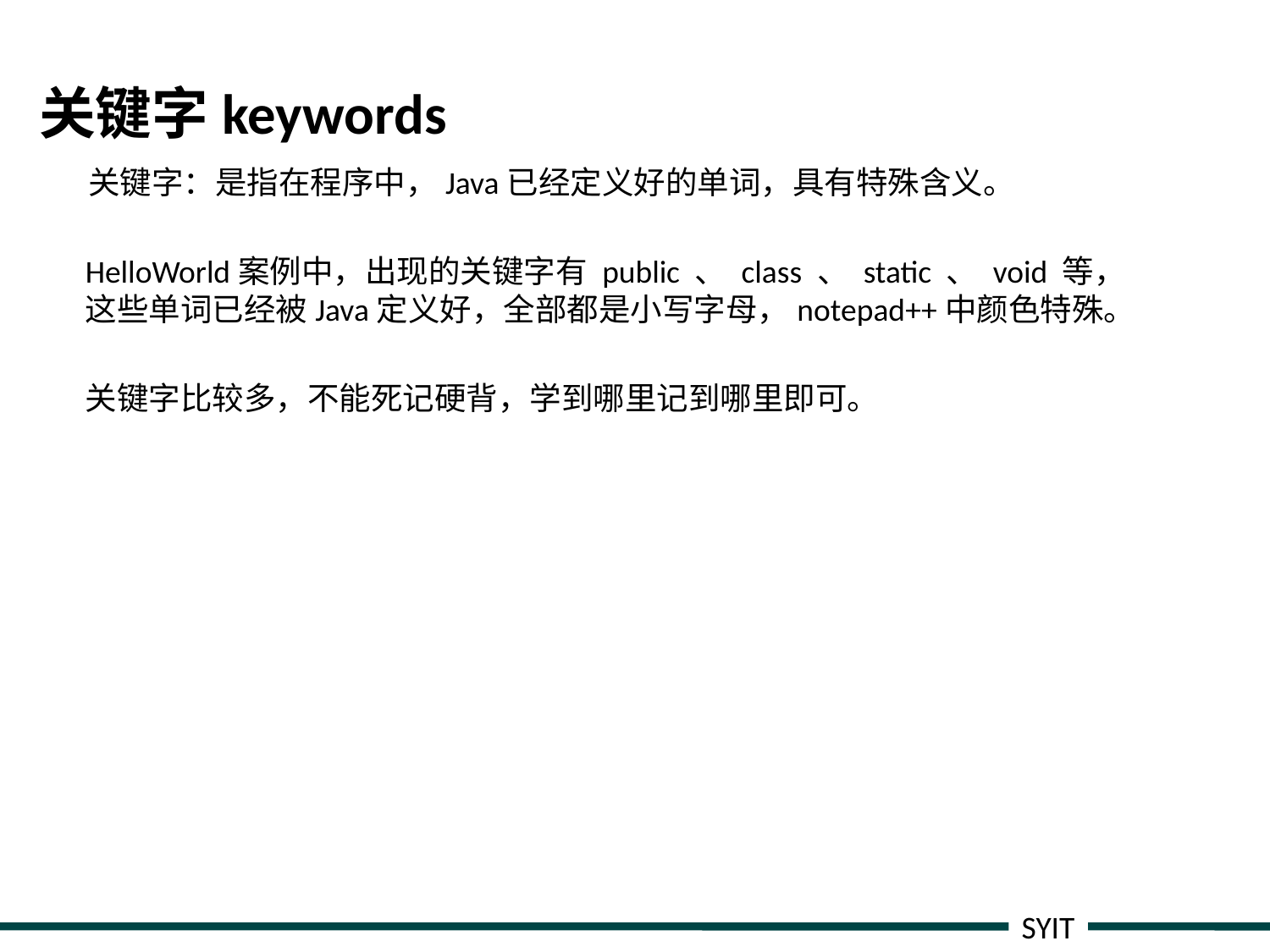

# 关键字keywords
      关键字：是指在程序中，Java已经定义好的单词，具有特殊含义。

	HelloWorld案例中，出现的关键字有 public 、 class 、 static 、 void 等，这些单词已经被Java定义好，全部都是小写字母，notepad++中颜色特殊。

	关键字比较多，不能死记硬背，学到哪里记到哪里即可。
SYIT